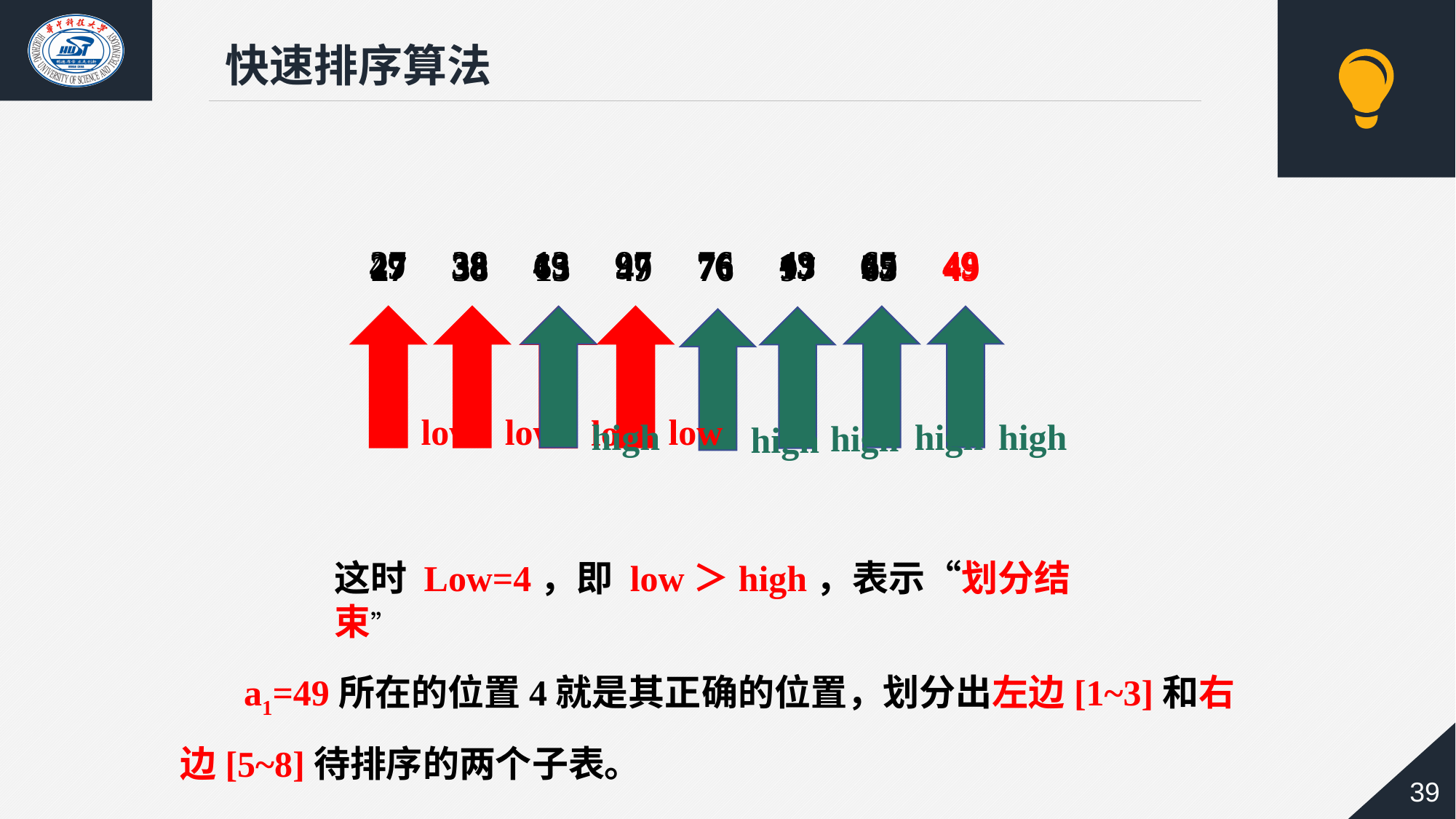

快速排序算法

27     38     13     97     76     49     65     49
27     38     49     97     76     13     65     49
49     38     65     97     76     13     27     49
27     38     65     97     76     13     49     49
27     38     13     49     76     97     65     49

low
low
low
low
high
high
high
high
high
这时 Low=4，即 low＞high，表示“划分结束”
       a1=49所在的位置4就是其正确的位置，划分出左边[1~3]和右边[5~8]待排序的两个子表。